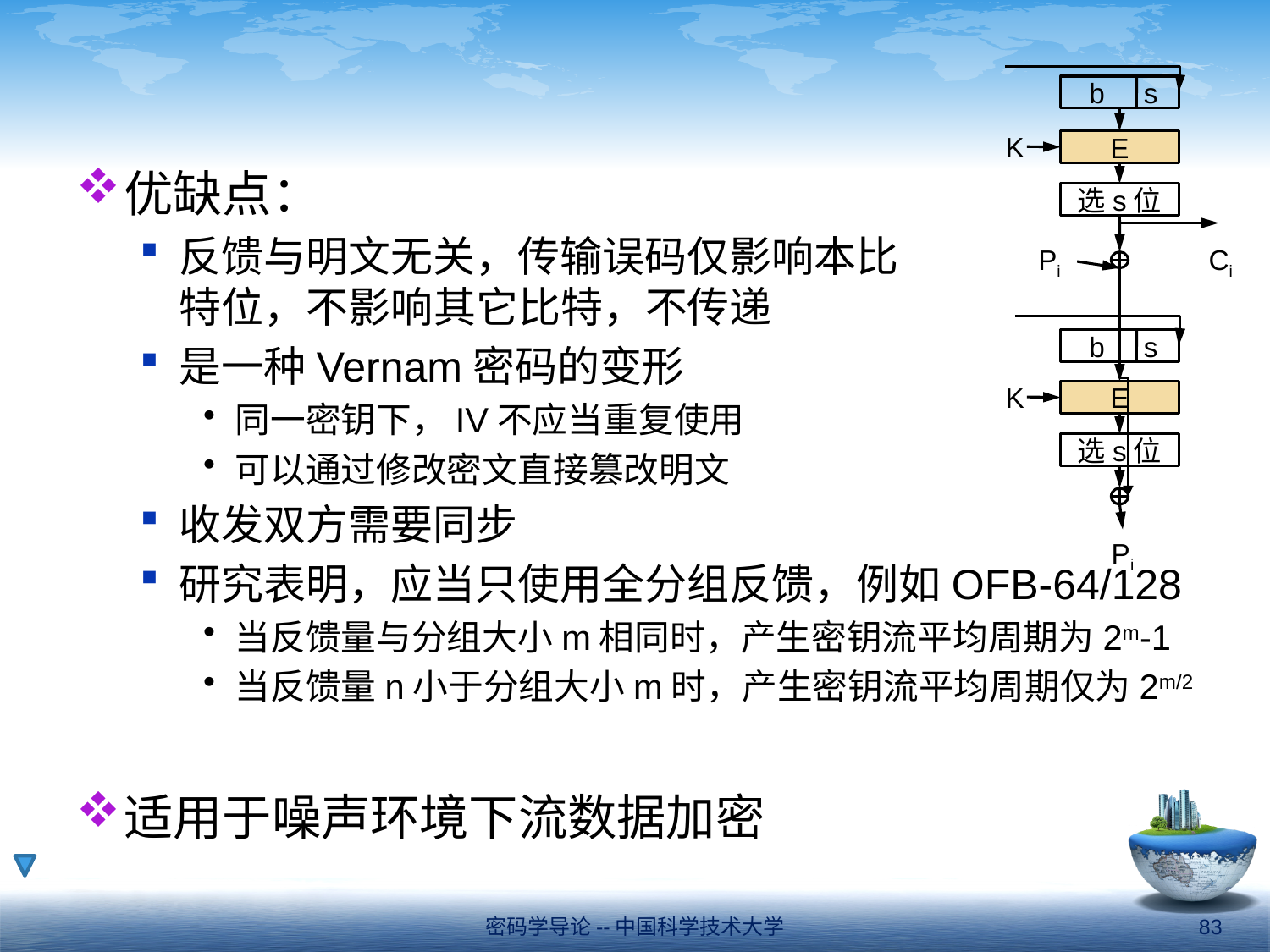

#
   b     s
K
E
选s位
Pi
Ci

   b     s
K
E
选s位

Pi
优缺点：
反馈与明文无关，传输误码仅影响本比
特位，不影响其它比特，不传递
是一种Vernam密码的变形
同一密钥下，IV不应当重复使用
可以通过修改密文直接篡改明文
收发双方需要同步
研究表明，应当只使用全分组反馈，例如OFB-64/128
当反馈量与分组大小m相同时，产生密钥流平均周期为2m-1
当反馈量n小于分组大小m时，产生密钥流平均周期仅为2m/2

适用于噪声环境下流数据加密

密码学导论--中国科学技术大学
83